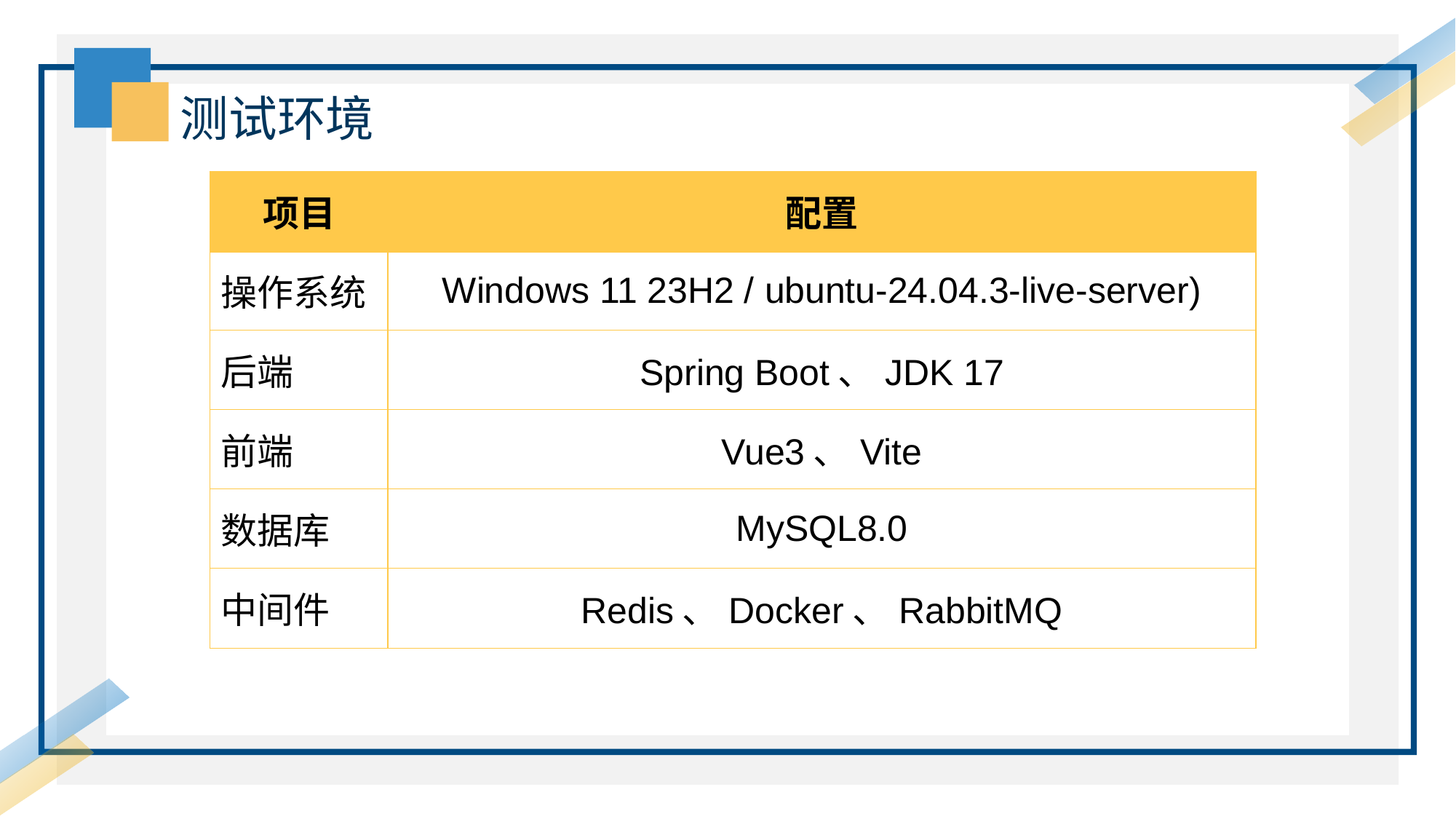

测试环境
| 项目 | 配置 |
| --- | --- |
| 操作系统 | Windows 11 23H2 / ubuntu-24.04.3-live-server) |
| 后端 | Spring Boot、JDK 17 |
| 前端 | Vue3、Vite |
| 数据库 | MySQL8.0 |
| 中间件 | Redis、Docker、RabbitMQ |